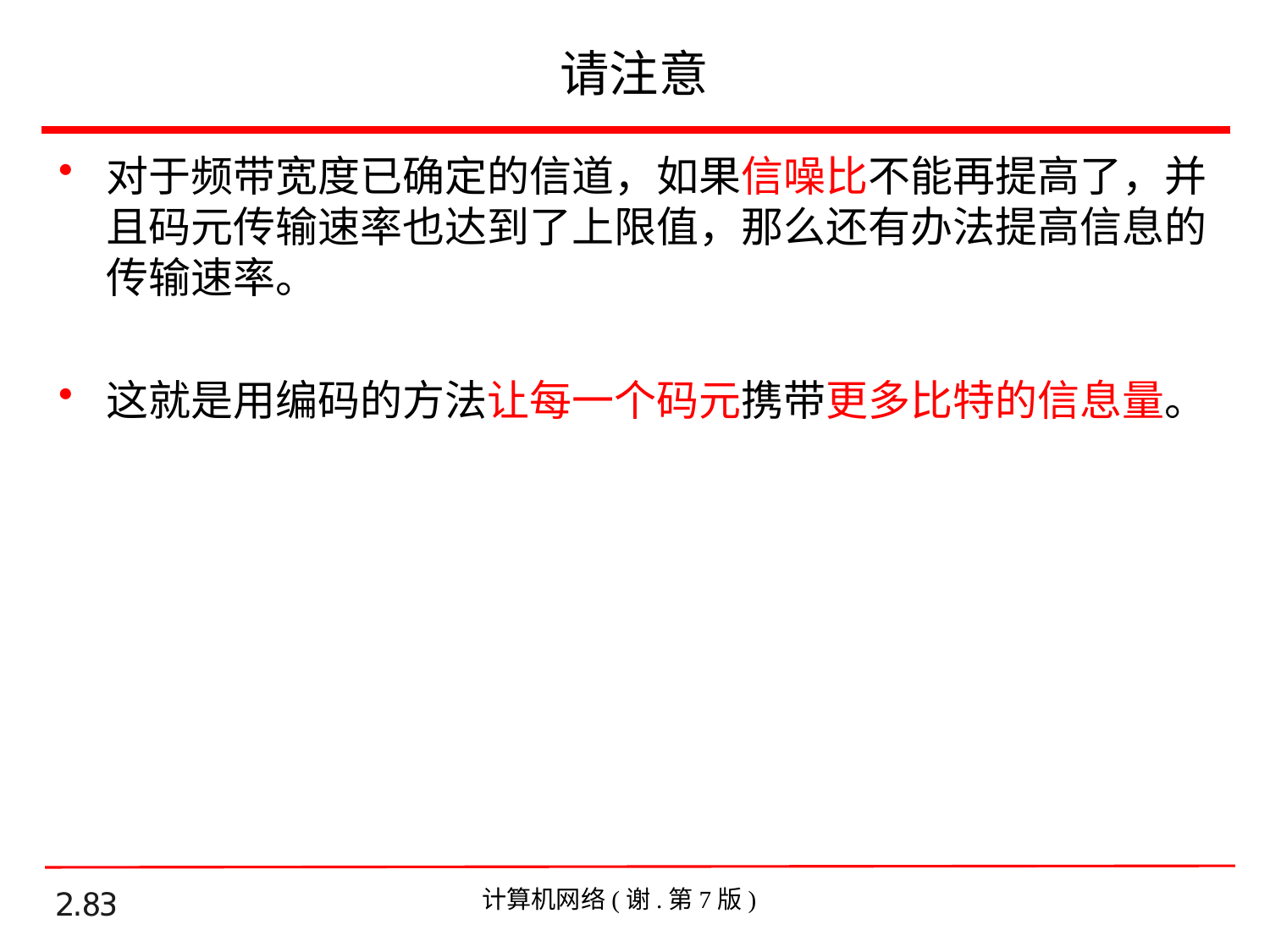

# 请注意
对于频带宽度已确定的信道，如果信噪比不能再提高了，并且码元传输速率也达到了上限值，那么还有办法提高信息的传输速率。

这就是用编码的方法让每一个码元携带更多比特的信息量。